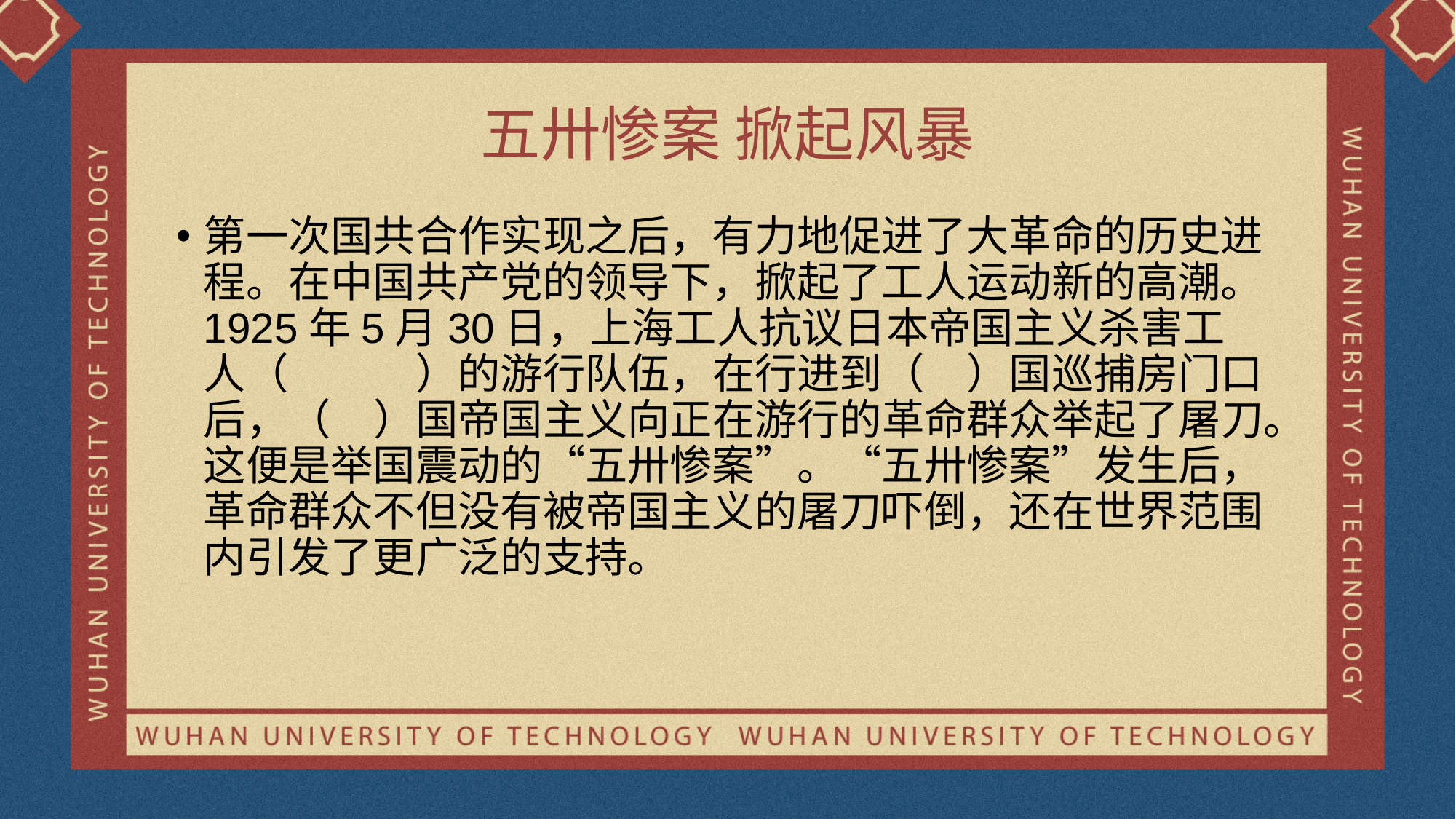

# 五卅惨案 掀起风暴
第一次国共合作实现之后，有力地促进了大革命的历史进程。在中国共产党的领导下，掀起了工人运动新的高潮。1925年5月30日，上海工人抗议日本帝国主义杀害工人（顾正红）的游行队伍，在行进到（英）国巡捕房门口后，（英）国帝国主义向正在游行的革命群众举起了屠刀。这便是举国震动的“五卅惨案”。“五卅惨案”发生后，革命群众不但没有被帝国主义的屠刀吓倒，还在世界范围内引发了更广泛的支持。